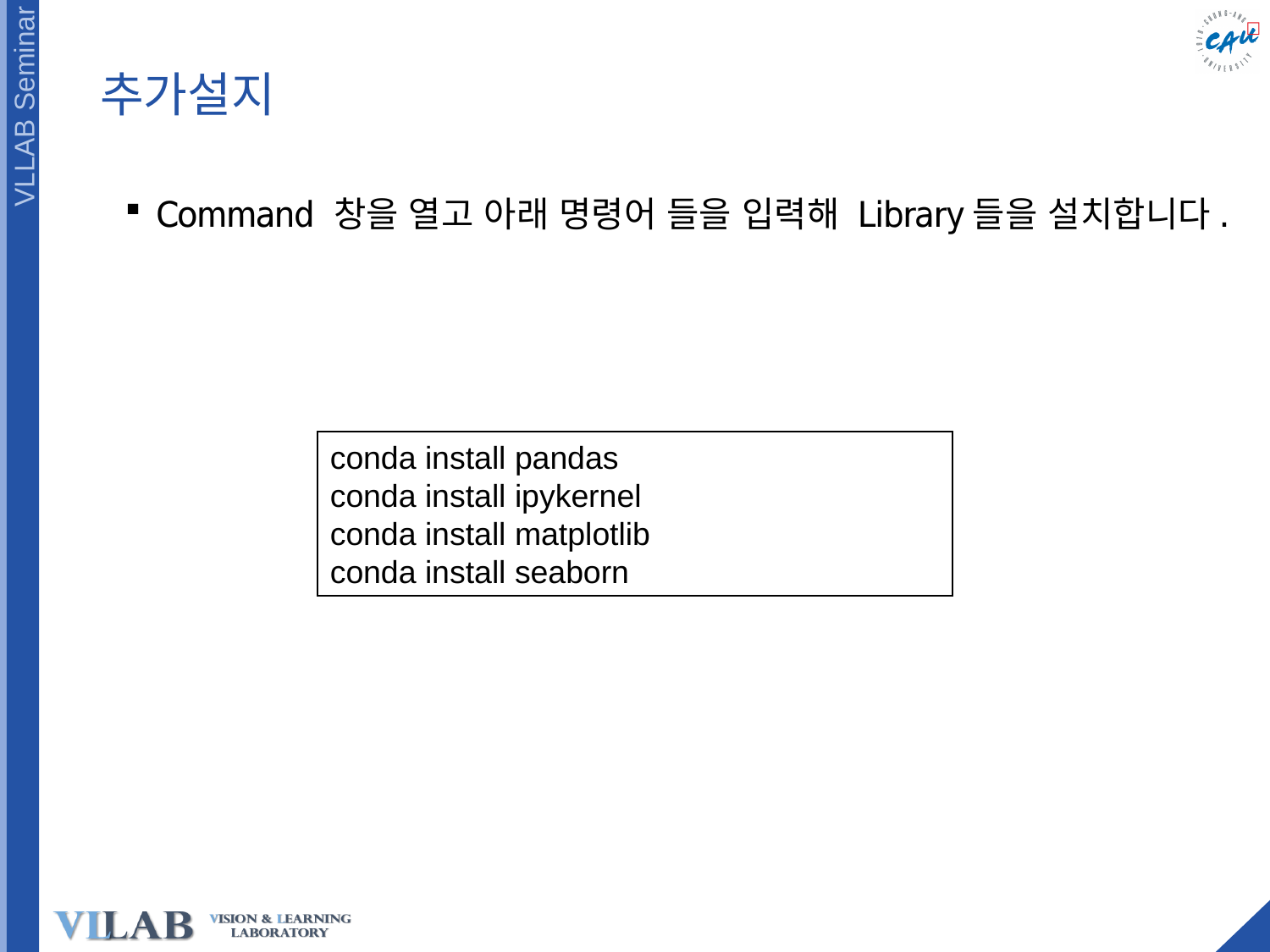

# 추가설지
Command 창을 열고 아래 명령어 들을 입력해 Library들을 설치합니다.

conda install pandas
conda install ipykernel
conda install matplotlib
conda install seaborn